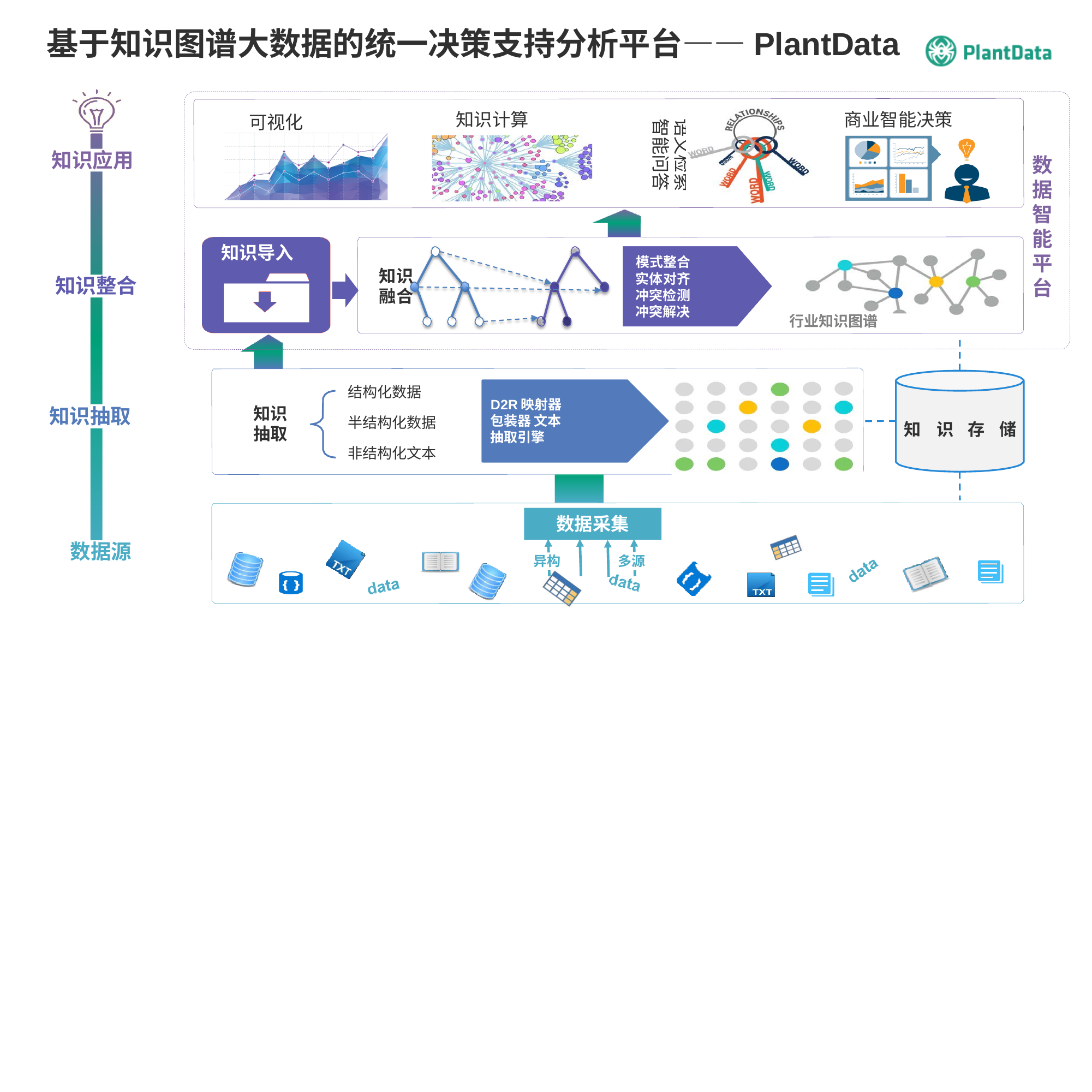

# 基于知识图谱大数据的统一决策支持分析平台——PlantData

商业智能决策
知识计算
可视化

语义检索 智能问答

知识应用

数 据 智 能 平 台

知识导入

模式整合 实体对齐 冲突检测 冲突解决

知识 融合

知识整合

行业知识图谱

结构化数据 半结构化数据

D2R映射器 包装器 文本抽取引擎
•  概念	•  关系

• 实体

知识 抽取
知识抽取

知	识	存	储

非结构化文本

数据采集

数据源

多源

异构